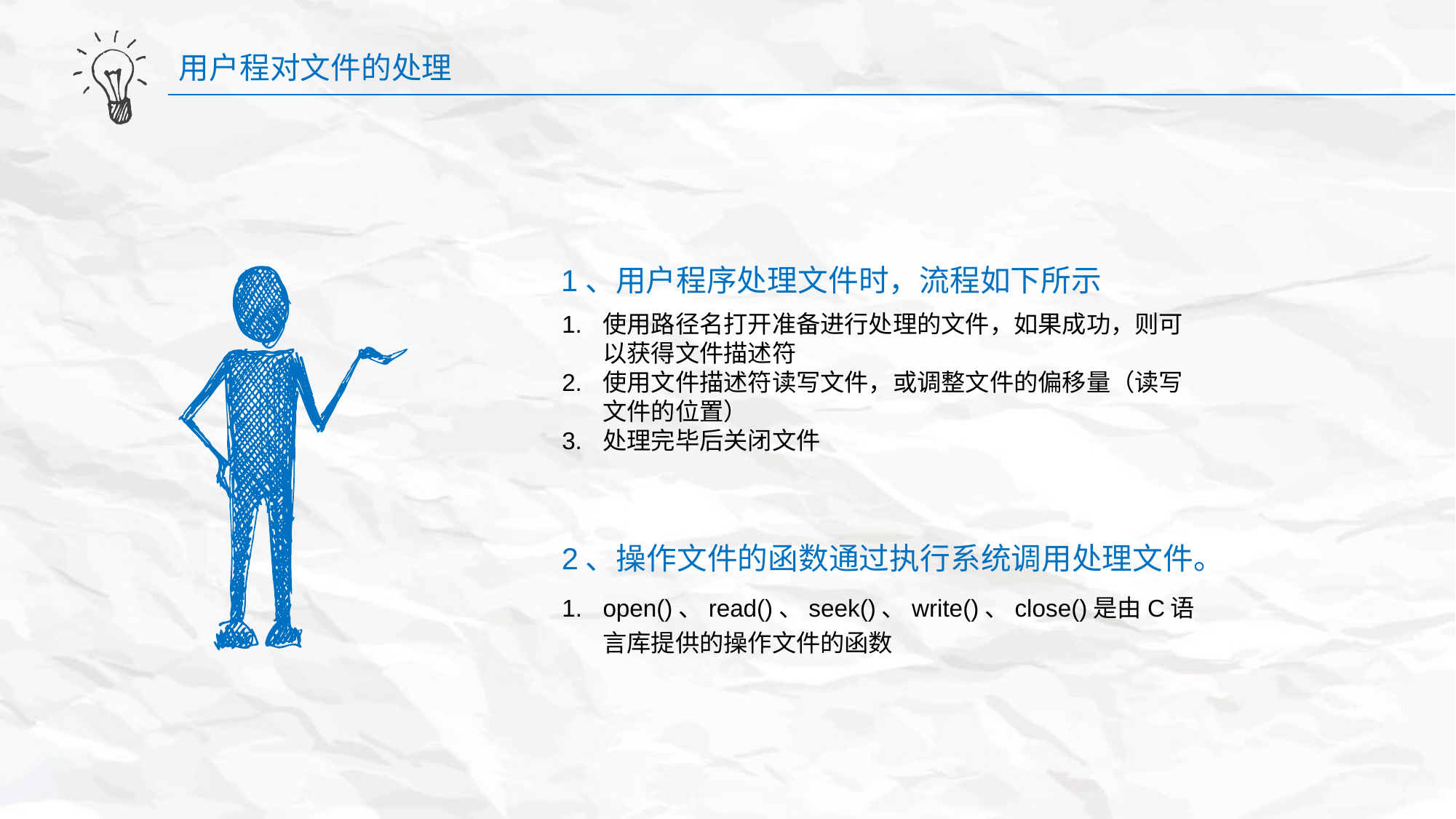

用户程对文件的处理
1、用户程序处理文件时，流程如下所示
使用路径名打开准备进行处理的文件，如果成功，则可以获得文件描述符
使用文件描述符读写文件，或调整文件的偏移量（读写文件的位置）
处理完毕后关闭文件
2、操作文件的函数通过执行系统调用处理文件。
open()、read()、seek()、write()、close()是由C语言库提供的操作文件的函数